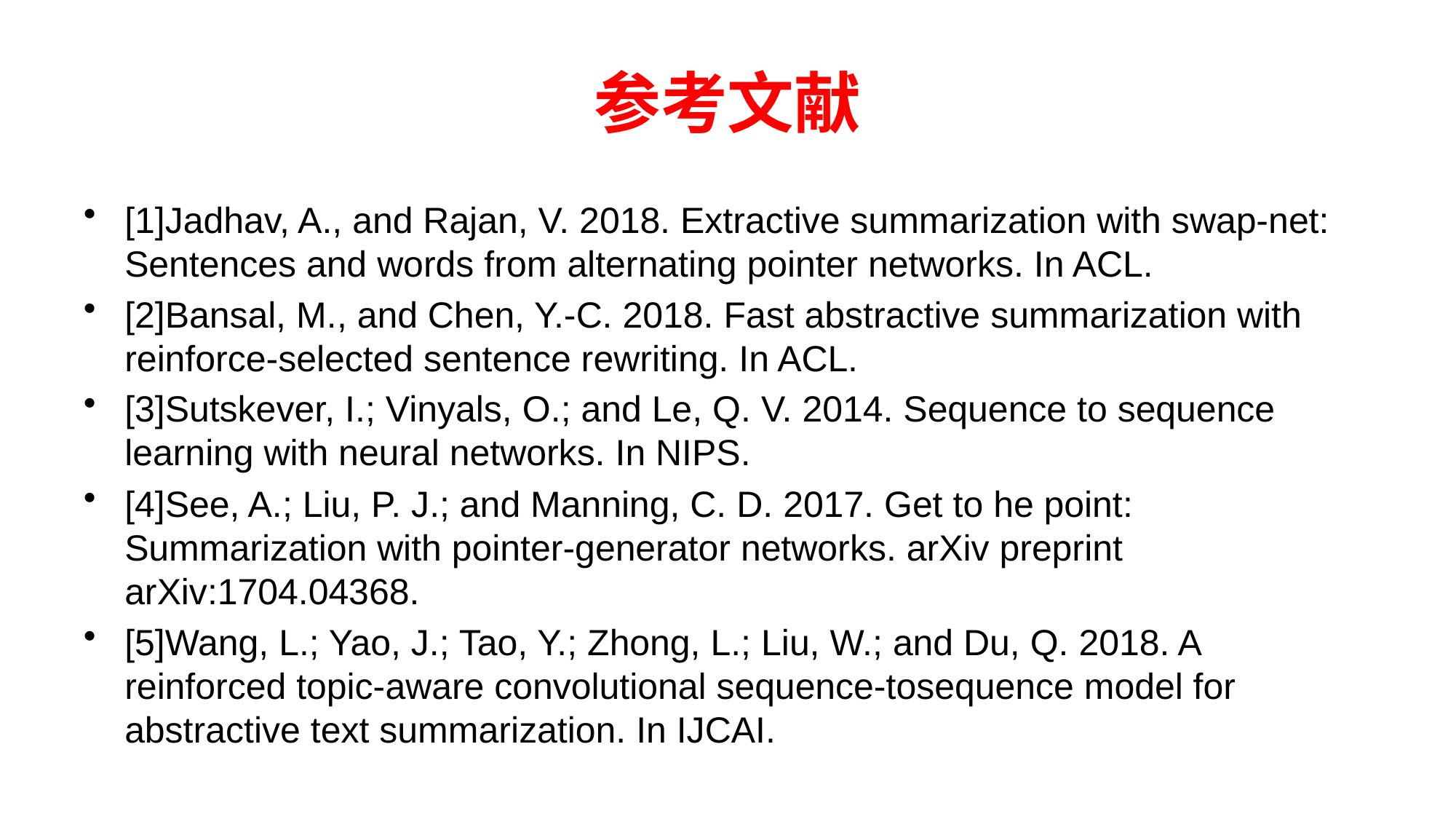

# 参考文献
[1]Jadhav, A., and Rajan, V. 2018. Extractive summarization with swap-net: Sentences and words from alternating pointer networks. In ACL.
[2]Bansal, M., and Chen, Y.-C. 2018. Fast abstractive summarization with reinforce-selected sentence rewriting. In ACL.
[3]Sutskever, I.; Vinyals, O.; and Le, Q. V. 2014. Sequence to sequence learning with neural networks. In NIPS.
[4]See, A.; Liu, P. J.; and Manning, C. D. 2017. Get to he point: Summarization with pointer-generator networks. arXiv preprint arXiv:1704.04368.
[5]Wang, L.; Yao, J.; Tao, Y.; Zhong, L.; Liu, W.; and Du, Q. 2018. A reinforced topic-aware convolutional sequence-tosequence model for abstractive text summarization. In IJCAI.